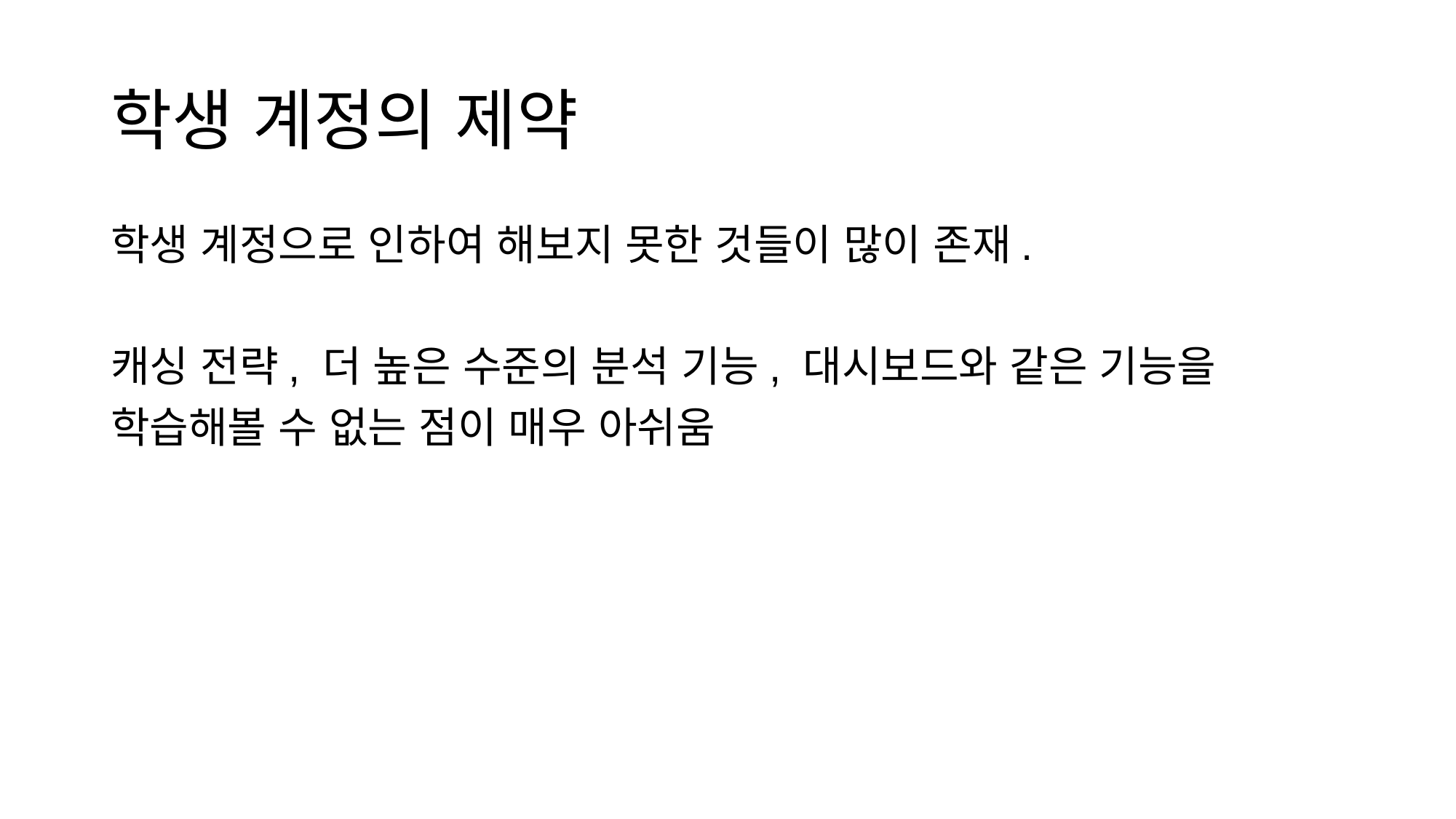

# 학생 계정의 제약
학생 계정으로 인하여 해보지 못한 것들이 많이 존재.

캐싱 전략, 더 높은 수준의 분석 기능, 대시보드와 같은 기능을
학습해볼 수 없는 점이 매우 아쉬움